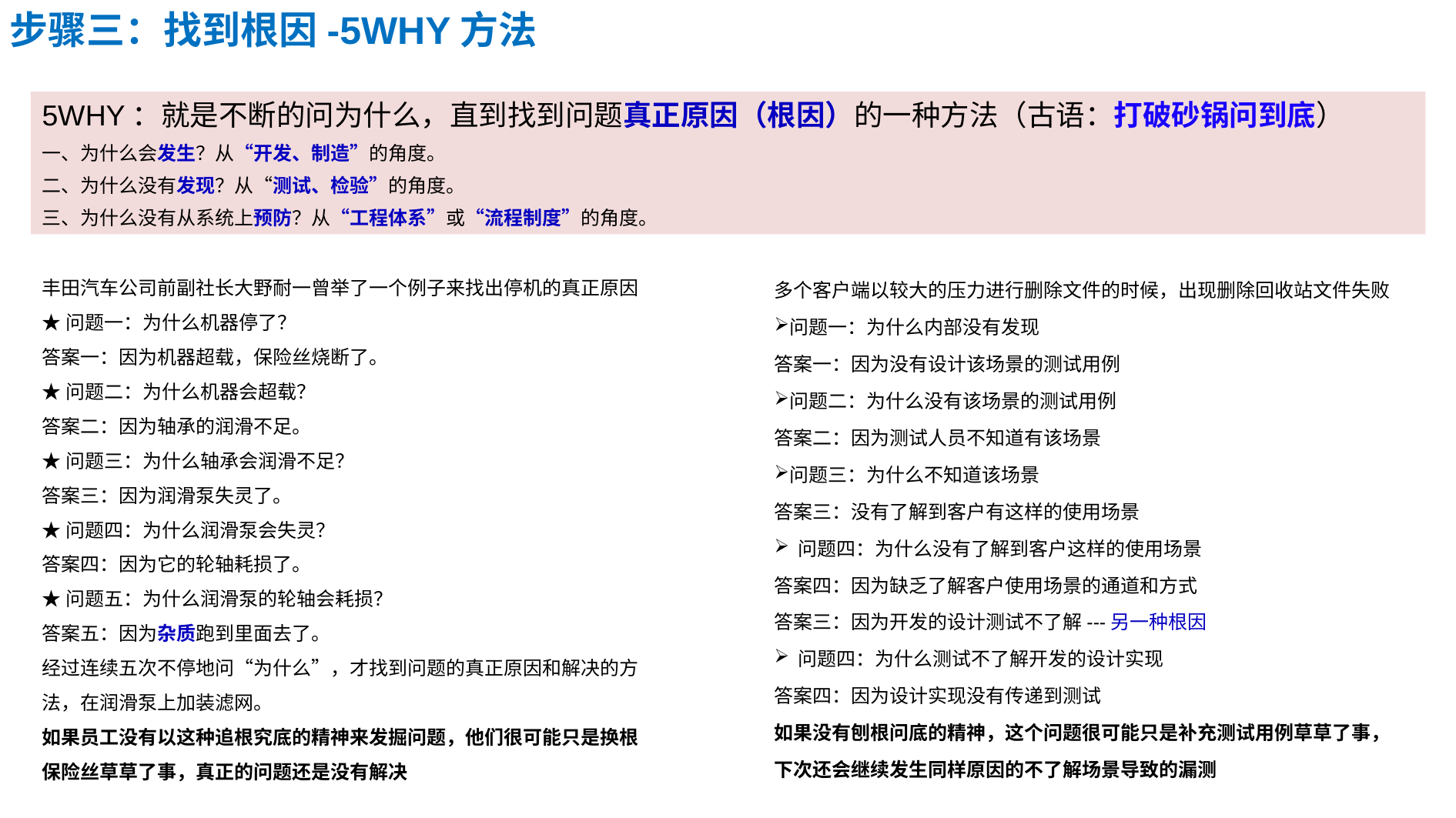

步骤三：找到根因-5WHY方法
5WHY：就是不断的问为什么，直到找到问题真正原因（根因）的一种方法（古语：打破砂锅问到底）
一、为什么会发生？从“开发、制造”的角度。
二、为什么没有发现？从“测试、检验”的角度。
三、为什么没有从系统上预防？从“工程体系”或“流程制度”的角度。
多个客户端以较大的压力进行删除文件的时候，出现删除回收站文件失败
问题一：为什么内部没有发现
答案一：因为没有设计该场景的测试用例
问题二：为什么没有该场景的测试用例
答案二：因为测试人员不知道有该场景
问题三：为什么不知道该场景
答案三：没有了解到客户有这样的使用场景
 问题四：为什么没有了解到客户这样的使用场景
答案四：因为缺乏了解客户使用场景的通道和方式
答案三：因为开发的设计测试不了解---另一种根因
 问题四：为什么测试不了解开发的设计实现
答案四：因为设计实现没有传递到测试
如果没有刨根问底的精神，这个问题很可能只是补充测试用例草草了事，下次还会继续发生同样原因的不了解场景导致的漏测
丰田汽车公司前副社长大野耐一曾举了一个例子来找出停机的真正原因
★问题一：为什么机器停了？
答案一：因为机器超载，保险丝烧断了。
★问题二：为什么机器会超载？
答案二：因为轴承的润滑不足。
★问题三：为什么轴承会润滑不足？
答案三：因为润滑泵失灵了。
★问题四：为什么润滑泵会失灵？
答案四：因为它的轮轴耗损了。
★问题五：为什么润滑泵的轮轴会耗损？
答案五：因为杂质跑到里面去了。
经过连续五次不停地问“为什么”，才找到问题的真正原因和解决的方法，在润滑泵上加装滤网。
如果员工没有以这种追根究底的精神来发掘问题，他们很可能只是换根保险丝草草了事，真正的问题还是没有解决